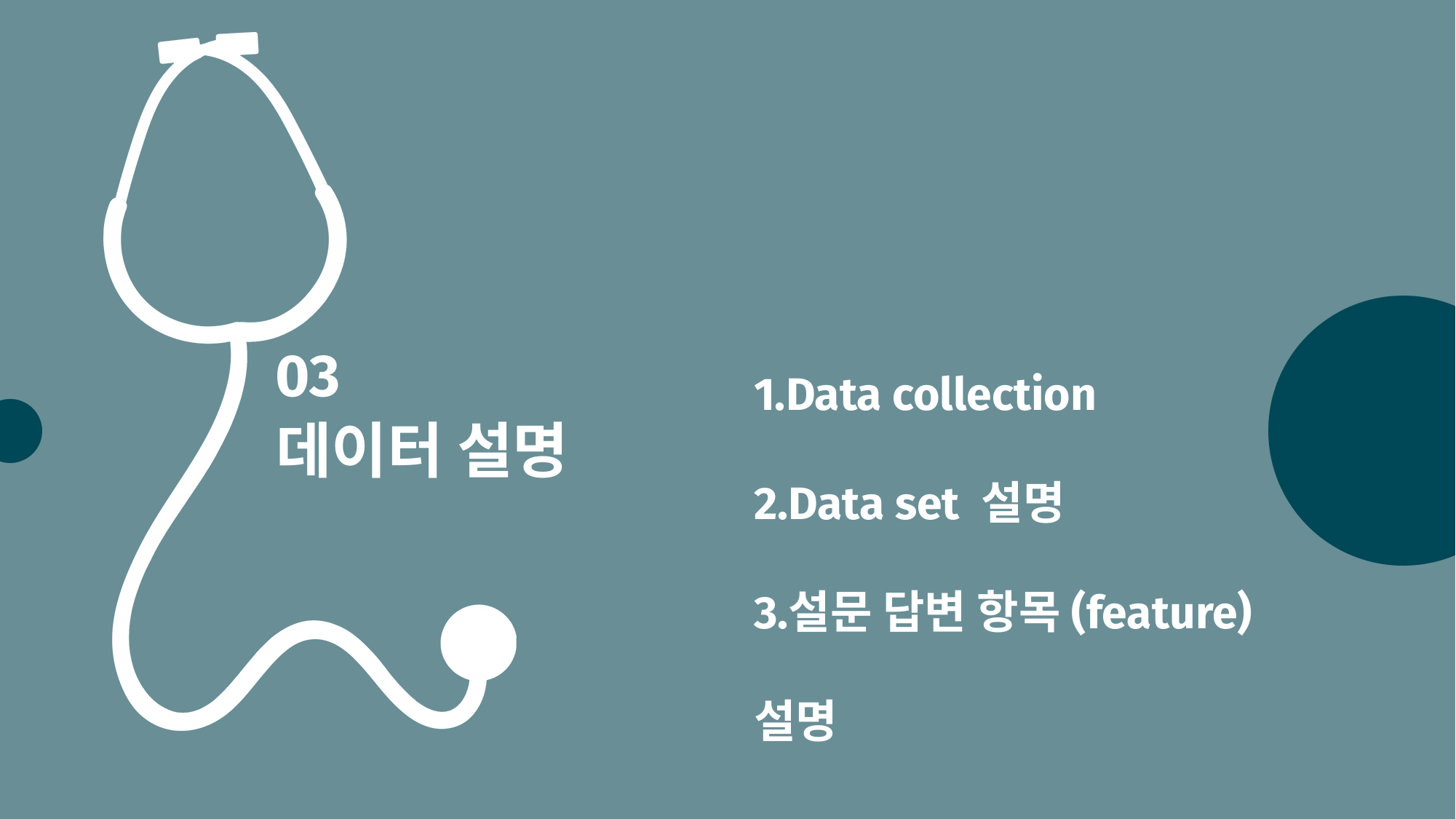

Data collection
Data set 설명
설문 답변 항목(feature) 설명
03
데이터 설명